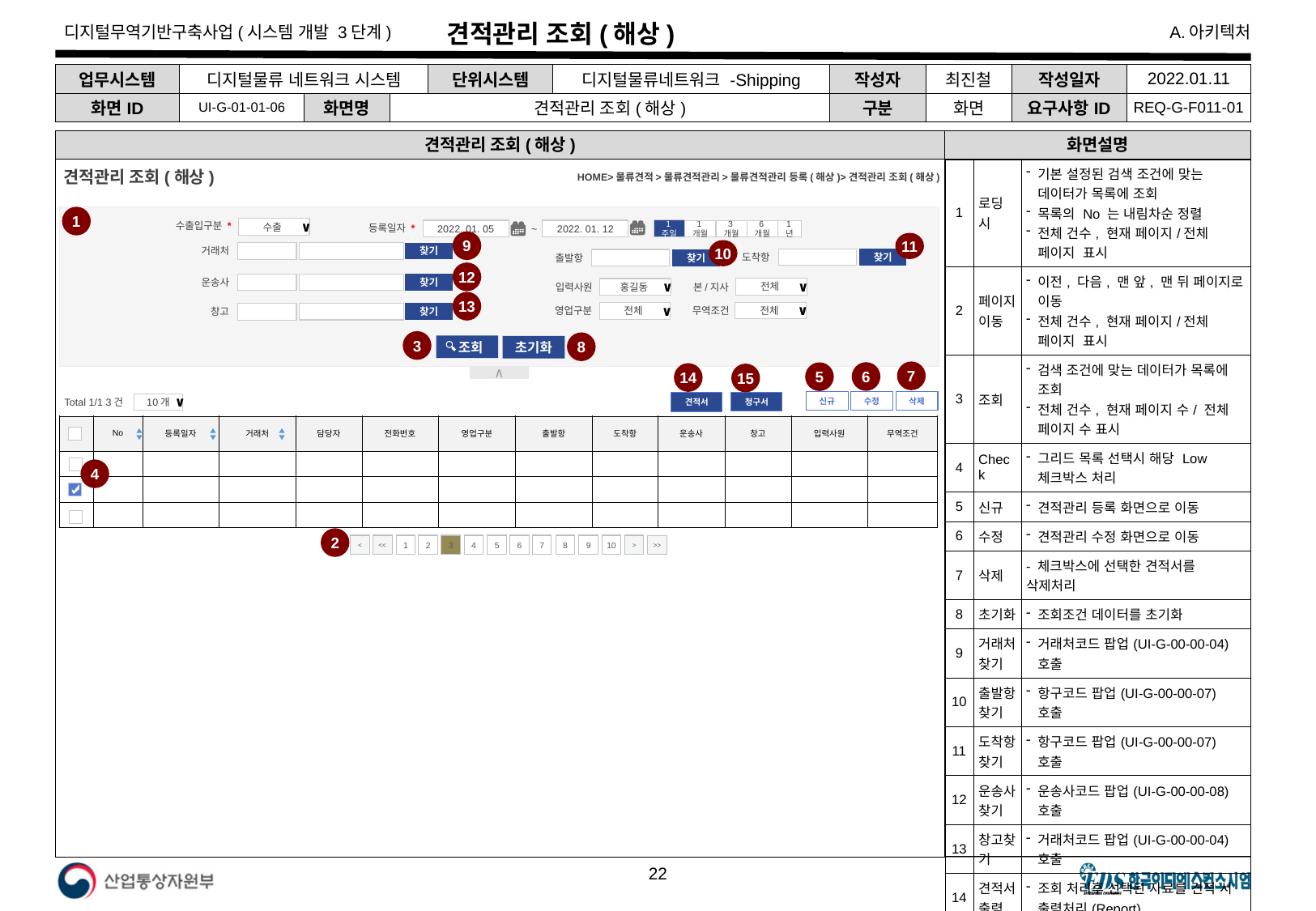

# 견적관리 조회(해상)
| 업무시스템 | 디지털물류 네트워크 시스템 |  |  | 단위시스템 | 디지털물류네트워크 -Shipping | 작성자 | 최진철 | 작성일자 | 2022.01.11 |
| --- | --- | --- | --- | --- | --- | --- | --- | --- | --- |
| 화면ID | UI-G-01-01-06 | 화면명 | 견적관리 조회(해상) |  |  | 구분 | 화면 | 요구사항ID | REQ-G-F011-01 |
견적관리 조회(해상)
화면설명

| 1 | 로딩 시 | 기본 설정된 검색 조건에 맞는 데이터가 목록에 조회 목록의 No 는 내림차순 정렬 전체 건수, 현재 페이지/전체 페이지 표시 |
| --- | --- | --- |
| 2 | 페이지 이동 | 이전, 다음, 맨 앞, 맨 뒤 페이지로 이동 전체 건수, 현재 페이지/전체 페이지 표시 |
| 3 | 조회 | 검색 조건에 맞는 데이터가 목록에 조회 전체 건수, 현재 페이지 수/ 전체 페이지 수 표시 |
| 4 | Check | 그리드 목록 선택시 해당 Low 체크박스 처리 |
| 5 | 신규 | 견적관리 등록 화면으로 이동 |
| 6 | 수정 | 견적관리 수정 화면으로 이동 |
| 7 | 삭제 | - 체크박스에 선택한 견적서를 삭제처리 |
| 8 | 초기화 | 조회조건 데이터를 초기화 |
| 9 | 거래처 찾기 | 거래처코드 팝업(UI-G-00-00-04)호출 |
| 10 | 출발항 찾기 | 항구코드 팝업(UI-G-00-00-07) 호출 |
| 11 | 도착항찾기 | 항구코드 팝업(UI-G-00-00-07) 호출 |
| 12 | 운송사 찾기 | 운송사코드 팝업(UI-G-00-00-08) 호출 |
| 13 | 창고찾기 | 거래처코드 팝업(UI-G-00-00-04)호출 |
| 14 | 견적서 출력 | 조회 처리후 선택된 자료를 견적 서 출력처리(Report) |
| 15 | 청구서 출력 | 조회 처리후 선택된 자료를 청구서 출력처리(Report) |
|  | ※ 보안체크 SR3-1. 예외처리 : 에러 시 시스템 정보 노출차단(에러 시 오류페이지 이동 공통 적용) |  |
견적관리 조회(해상)
HOME>물류견적>물류견적관리>물류견적관리 등록(해상)>견적관리 조회(해상)

1

∧
수출입구분 *
등록일자 *
수출
∨
1주일
2022. 01. 05
~
2022. 01. 12

1년
1개월
6개월
3개월
9
11
10
거래처

찾기
도착항
출발항

찾기

찾기
12
운송사

찾기
본/지사
입력사원
전체
∨
홍길동
∨
13
무역조건
영업구분
창고
전체
∨
전체
∨

찾기
3
8
 조회

초기화
7
6
5
14
15
Total 1/1 3건
10개
∨
신규
삭제
수정
청구서
견적서
|  | No | 등록일자 | 거래처 | 담당자 | 전화번호 | 영업구분 | 출발항 | 도착항 | 운송사 | 창고 | 입력사원 | 무역조건 |
| --- | --- | --- | --- | --- | --- | --- | --- | --- | --- | --- | --- | --- |
|  |  |  |  |  |  |  |  |  |  |  |  |  |
|  |  |  |  |  |  |  |  |  |  |  |  |  |
|  |  |  |  |  |  |  |  |  |  |  |  |  |

4

2
<
<<
1
2
3
4
5
6
7
8
9
10
>
>>